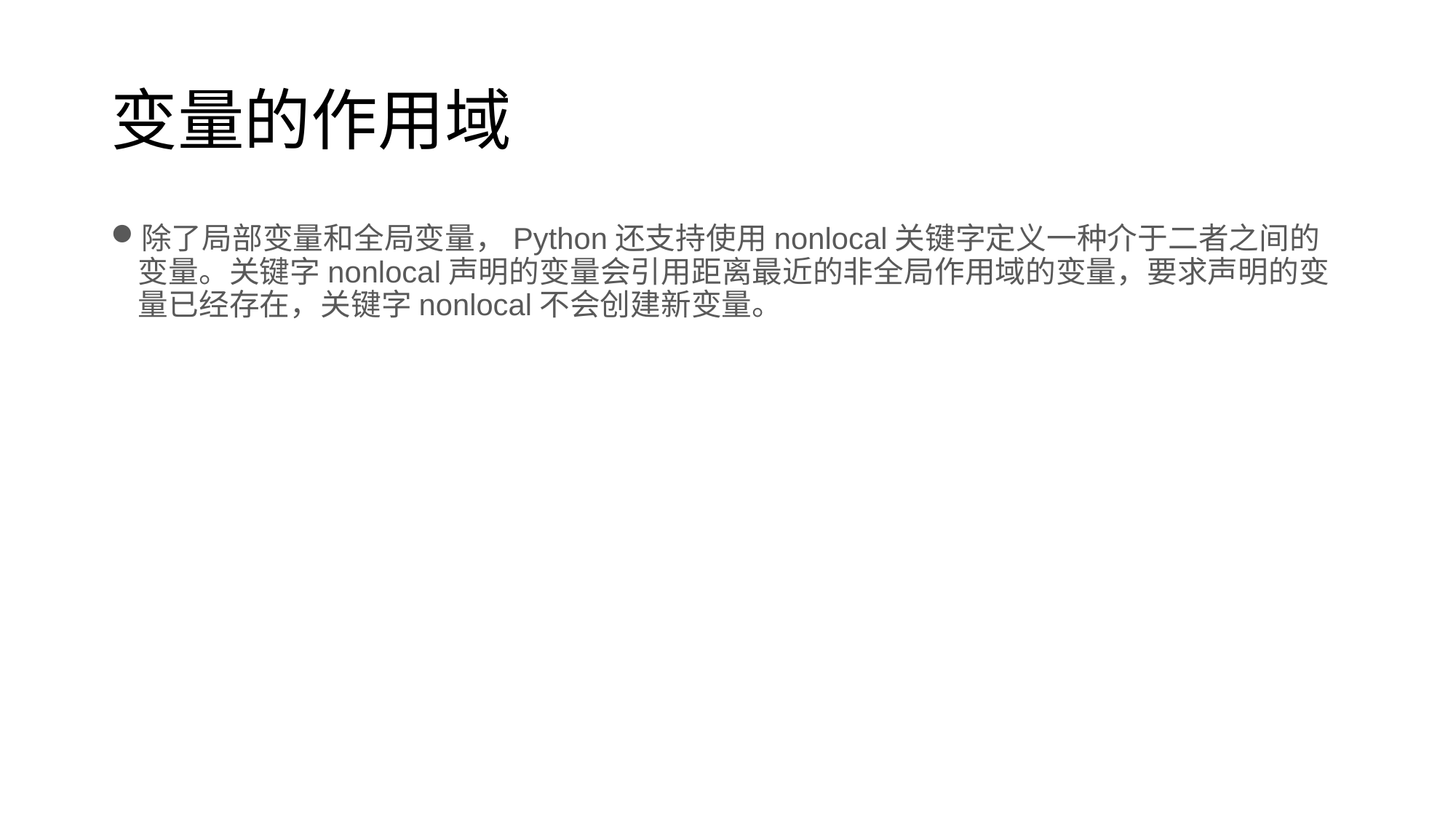

# 变量的作用域
除了局部变量和全局变量，Python还支持使用nonlocal关键字定义一种介于二者之间的变量。关键字nonlocal声明的变量会引用距离最近的非全局作用域的变量，要求声明的变量已经存在，关键字nonlocal不会创建新变量。